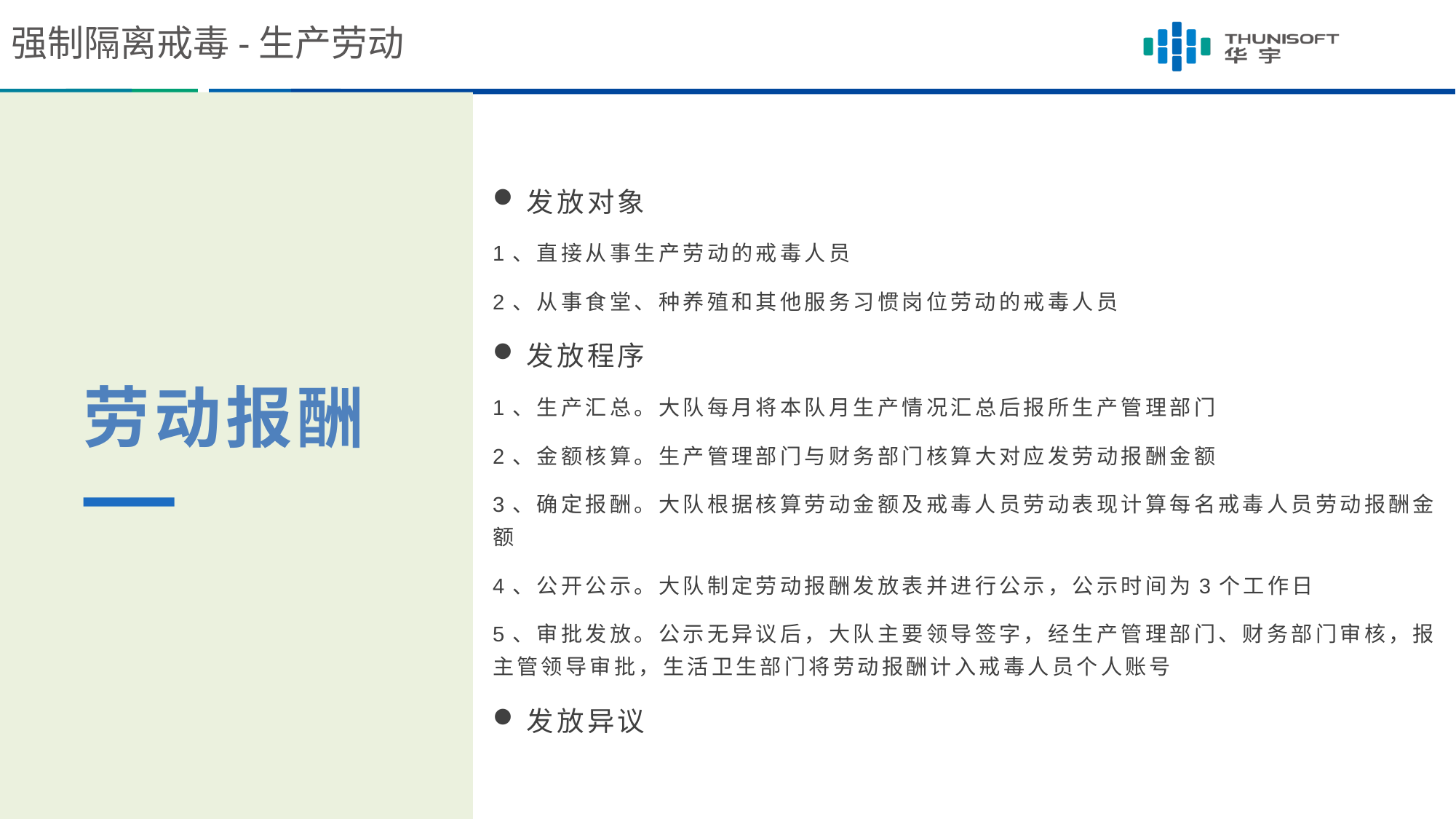

强制隔离戒毒-生产劳动

发放对象
1、直接从事生产劳动的戒毒人员
2、从事食堂、种养殖和其他服务习惯岗位劳动的戒毒人员
发放程序
1、生产汇总。大队每月将本队月生产情况汇总后报所生产管理部门
2、金额核算。生产管理部门与财务部门核算大对应发劳动报酬金额
3、确定报酬。大队根据核算劳动金额及戒毒人员劳动表现计算每名戒毒人员劳动报酬金额
4、公开公示。大队制定劳动报酬发放表并进行公示，公示时间为3个工作日
5、审批发放。公示无异议后，大队主要领导签字，经生产管理部门、财务部门审核，报主管领导审批，生活卫生部门将劳动报酬计入戒毒人员个人账号
发放异议
劳动报酬

95